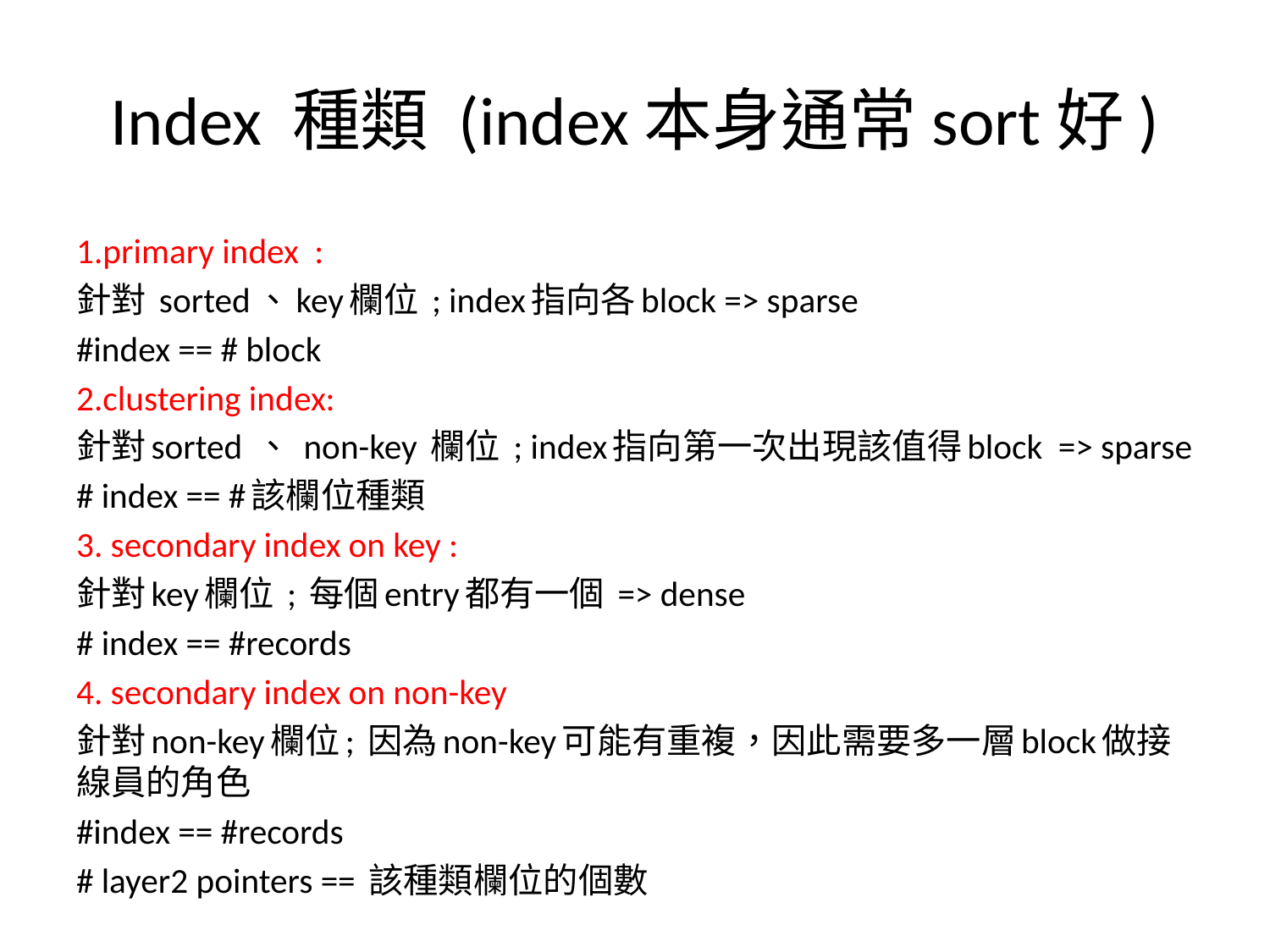

# Index 種類 (index本身通常sort好)
1.primary index  :
針對 sorted、key欄位 ; index指向各block => sparse
#index == # block
2.clustering index:
針對sorted 、 non-key 欄位 ; index指向第一次出現該值得block  => sparse
# index == #該欄位種類
3. secondary index on key :
針對key欄位 ; 每個entry都有一個 => dense
# index == #records
4. secondary index on non-key
針對non-key欄位; 因為non-key可能有重複，因此需要多一層block做接線員的角色
#index == #records
# layer2 pointers == 該種類欄位的個數